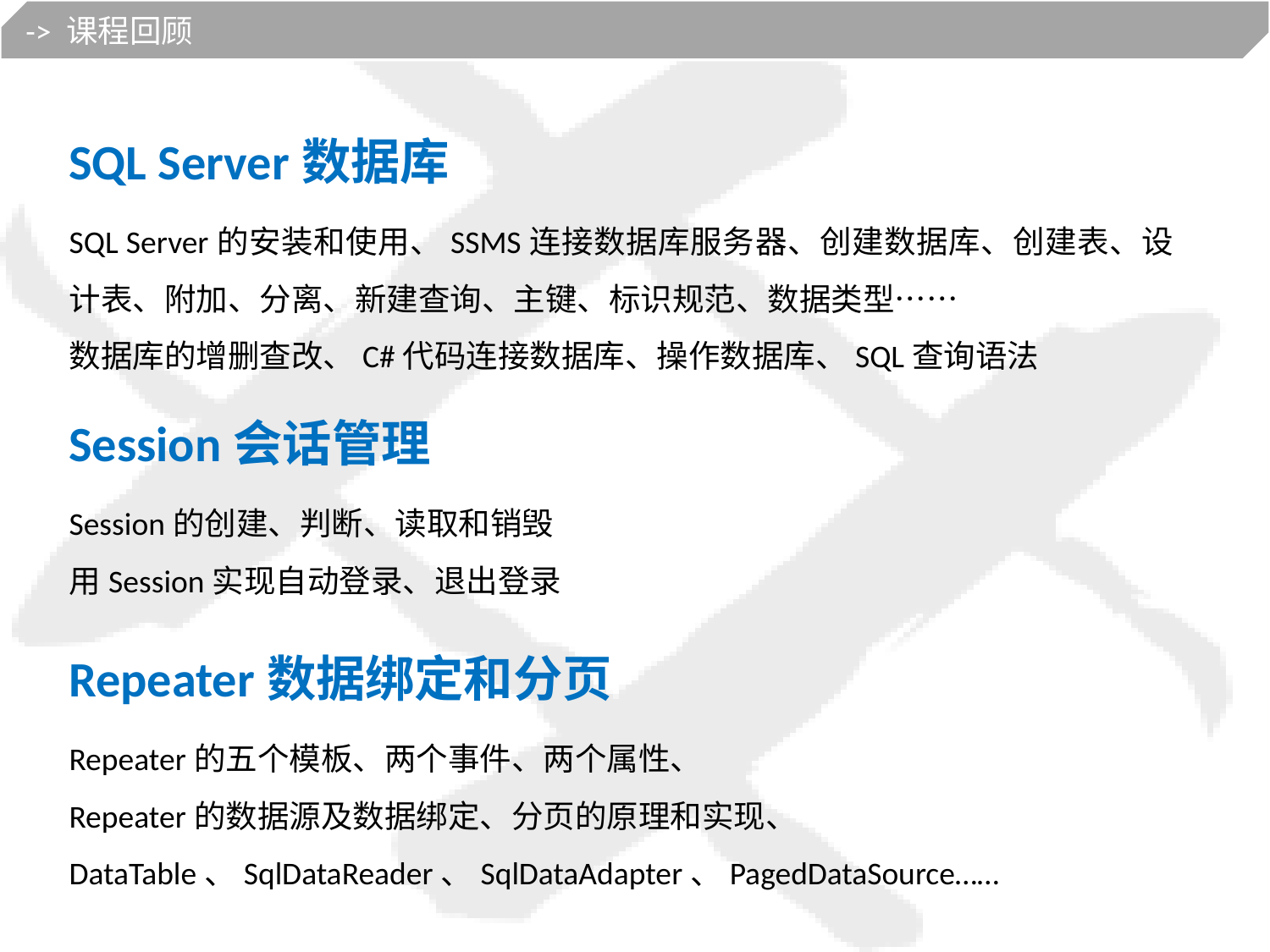

-> 课程回顾
SQL Server数据库
SQL Server的安装和使用、SSMS连接数据库服务器、创建数据库、创建表、设计表、附加、分离、新建查询、主键、标识规范、数据类型……
数据库的增删查改、C#代码连接数据库、操作数据库、SQL查询语法
Session会话管理
Session的创建、判断、读取和销毁
用Session实现自动登录、退出登录
Repeater数据绑定和分页
Repeater的五个模板、两个事件、两个属性、
Repeater的数据源及数据绑定、分页的原理和实现、
DataTable、SqlDataReader、SqlDataAdapter、PagedDataSource……